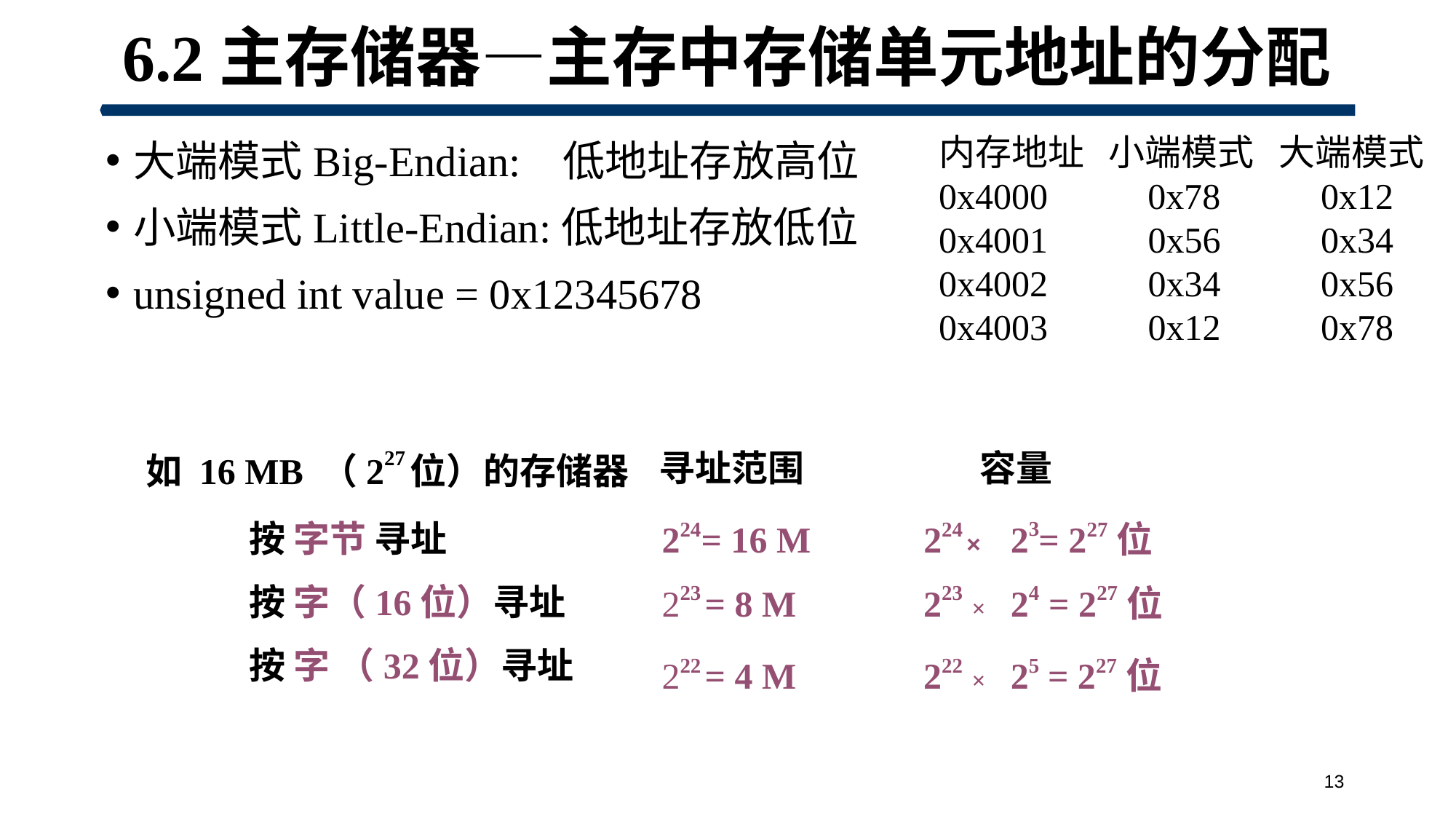

# 6.2主存储器—主存中存储单元地址的分配
内存地址   小端模式   大端模式
0x4000           0x78	      0x12
0x4001           0x56	      0x34
0x4002           0x34	      0x56
0x4003           0x12	      0x78
大端模式Big-Endian:   低地址存放高位
小端模式Little-Endian:低地址存放低位
unsigned int value = 0x12345678
如 16 MB （227位）的存储器

寻址范围
容量

23
按 字节 寻址
224= 16 M
224  × 　　　　= 227位
按 字（16位）寻址
223  = 8 M
223 × 　= 227位
24
按 字 （32位）寻址
222  = 4 M
222 × 　　 = 227位
25
13